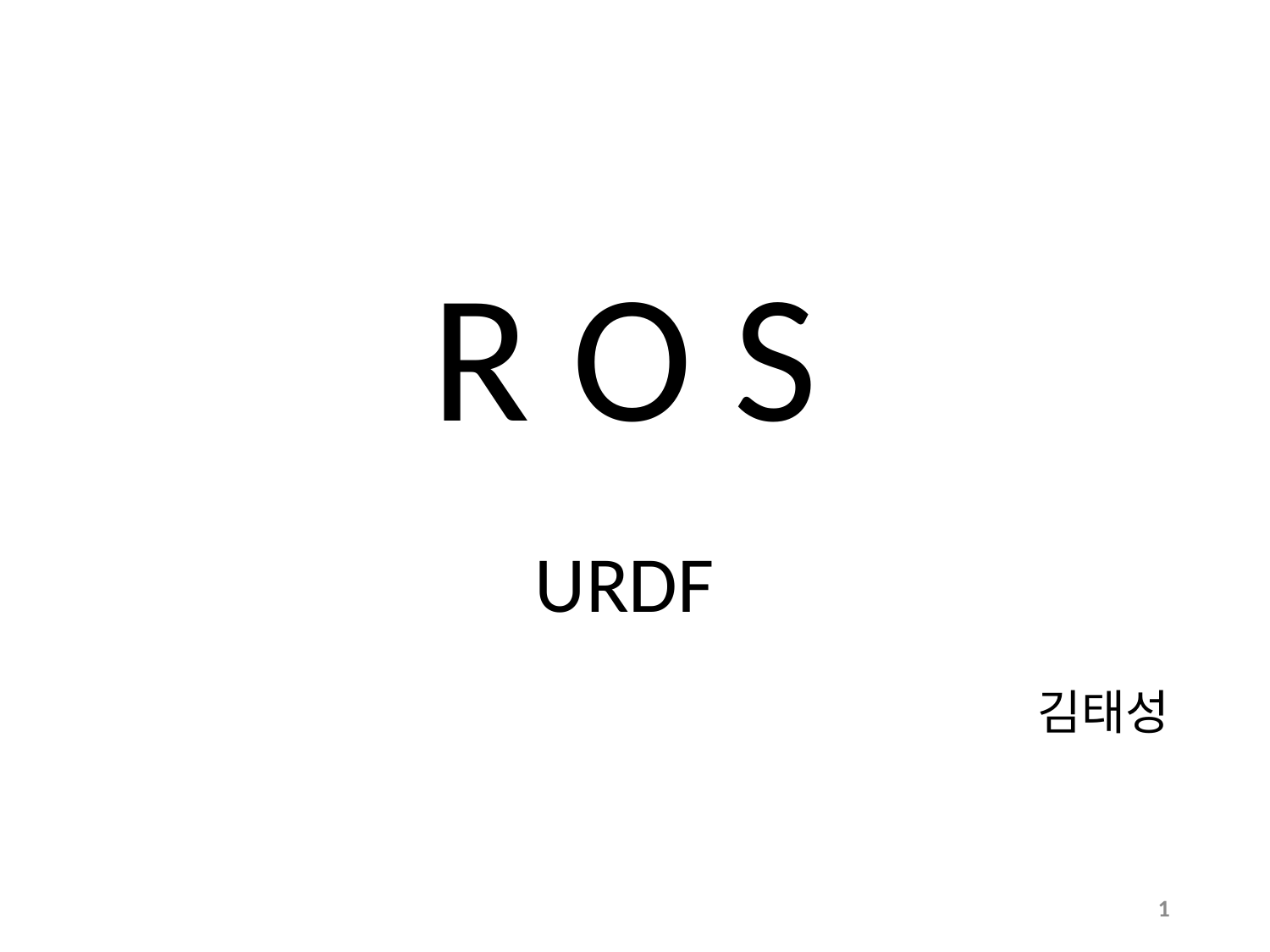

# R O S
URDF
김태성
1